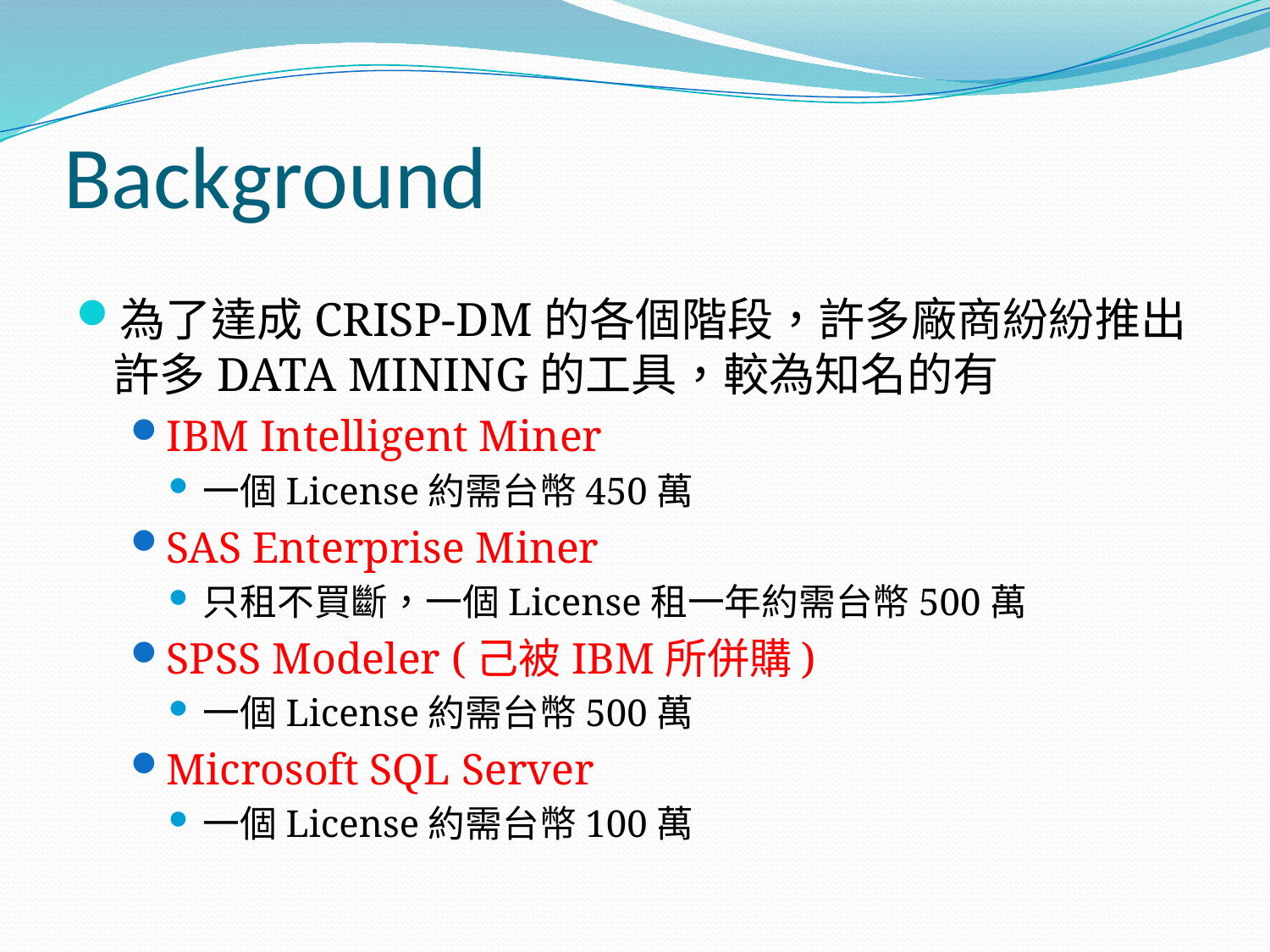

# Background
為了達成CRISP-DM的各個階段，許多廠商紛紛推出許多DATA MINING的工具，較為知名的有
IBM Intelligent Miner
一個License約需台幣450萬
SAS Enterprise Miner
只租不買斷，一個License租一年約需台幣500萬
SPSS Modeler (己被IBM所併購)
一個License約需台幣500萬
Microsoft SQL Server
一個License約需台幣100萬